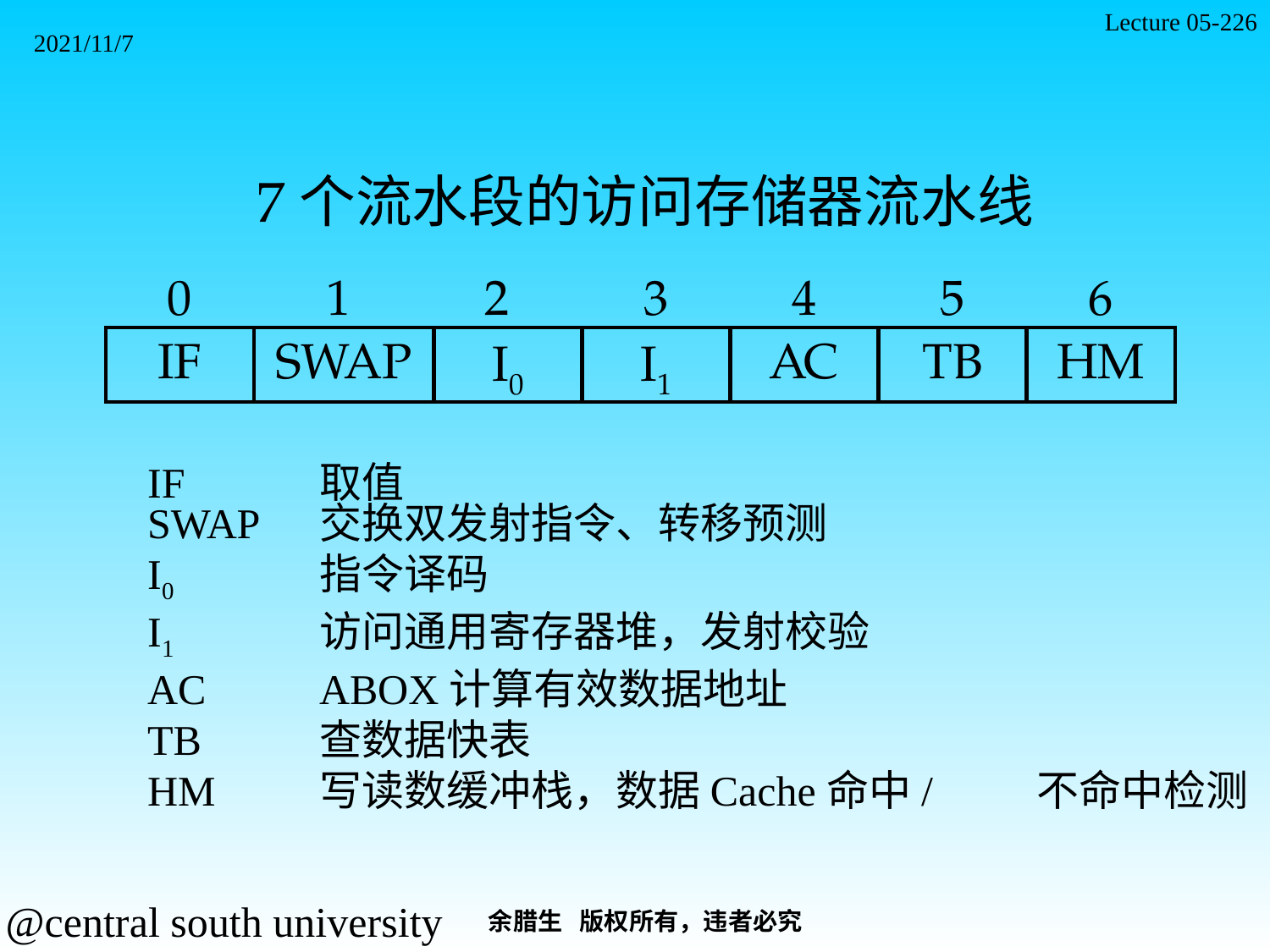

Lecture 05-226
2021/11/7
7个流水段的访问存储器流水线
0
1
2
3
4
5
6
IF
SWAP
I0
I1
AC
TB
HM
IF	取值
SWAP	交换双发射指令、转移预测
I0	指令译码
I1	访问通用寄存器堆，发射校验
AC	ABOX计算有效数据地址
TB	查数据快表
HM	写读数缓冲栈，数据Cache命中/	不命中检测
余腊生   版权所有，违者必究